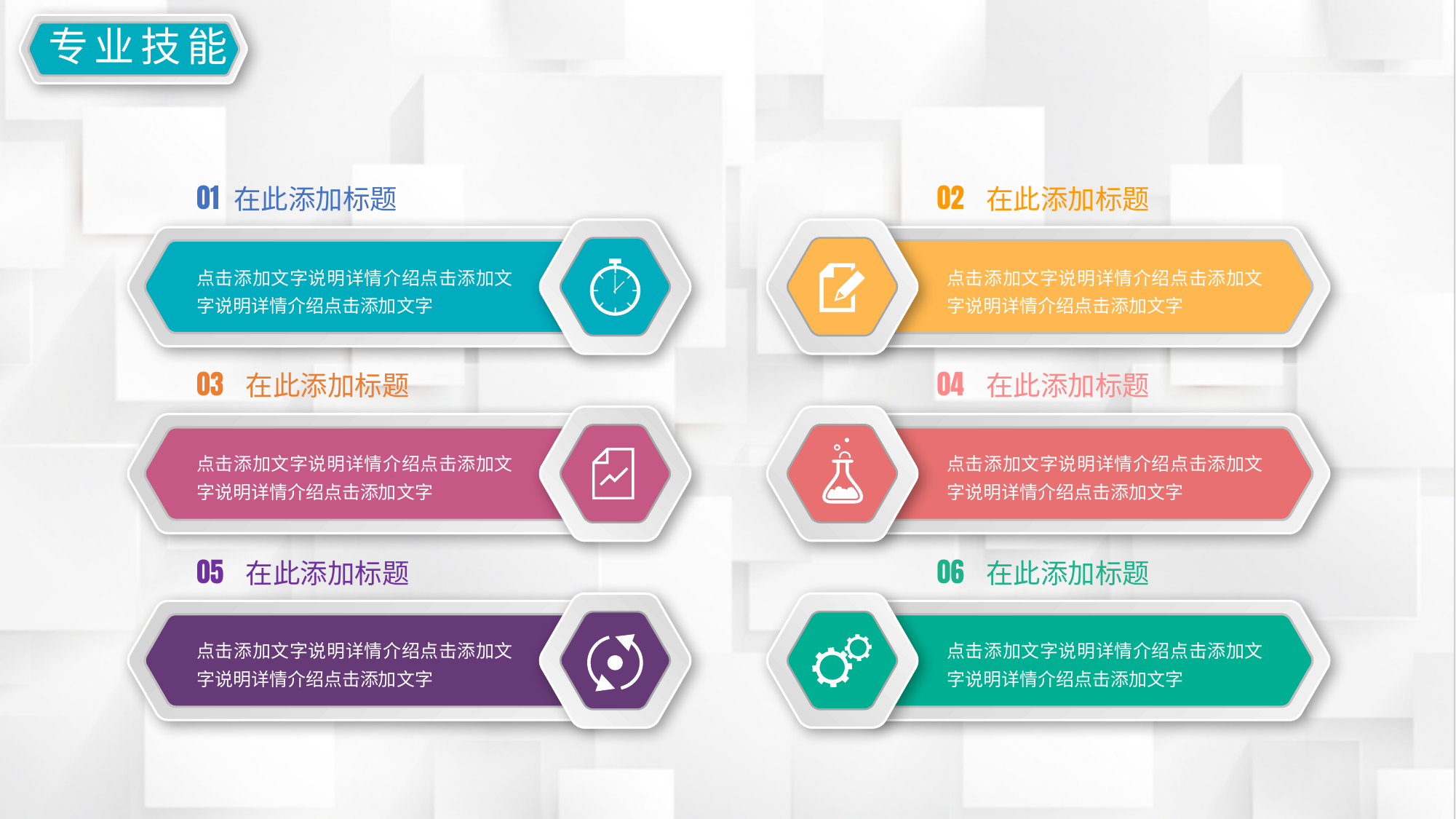

延迟符

专业技能
01 在此添加标题
02  在此添加标题

点击添加文字说明详情介绍点击添加文字说明详情介绍点击添加文字

点击添加文字说明详情介绍点击添加文字说明详情介绍点击添加文字
03  在此添加标题
04  在此添加标题

点击添加文字说明详情介绍点击添加文字说明详情介绍点击添加文字

点击添加文字说明详情介绍点击添加文字说明详情介绍点击添加文字
05  在此添加标题
06  在此添加标题

点击添加文字说明详情介绍点击添加文字说明详情介绍点击添加文字

点击添加文字说明详情介绍点击添加文字说明详情介绍点击添加文字